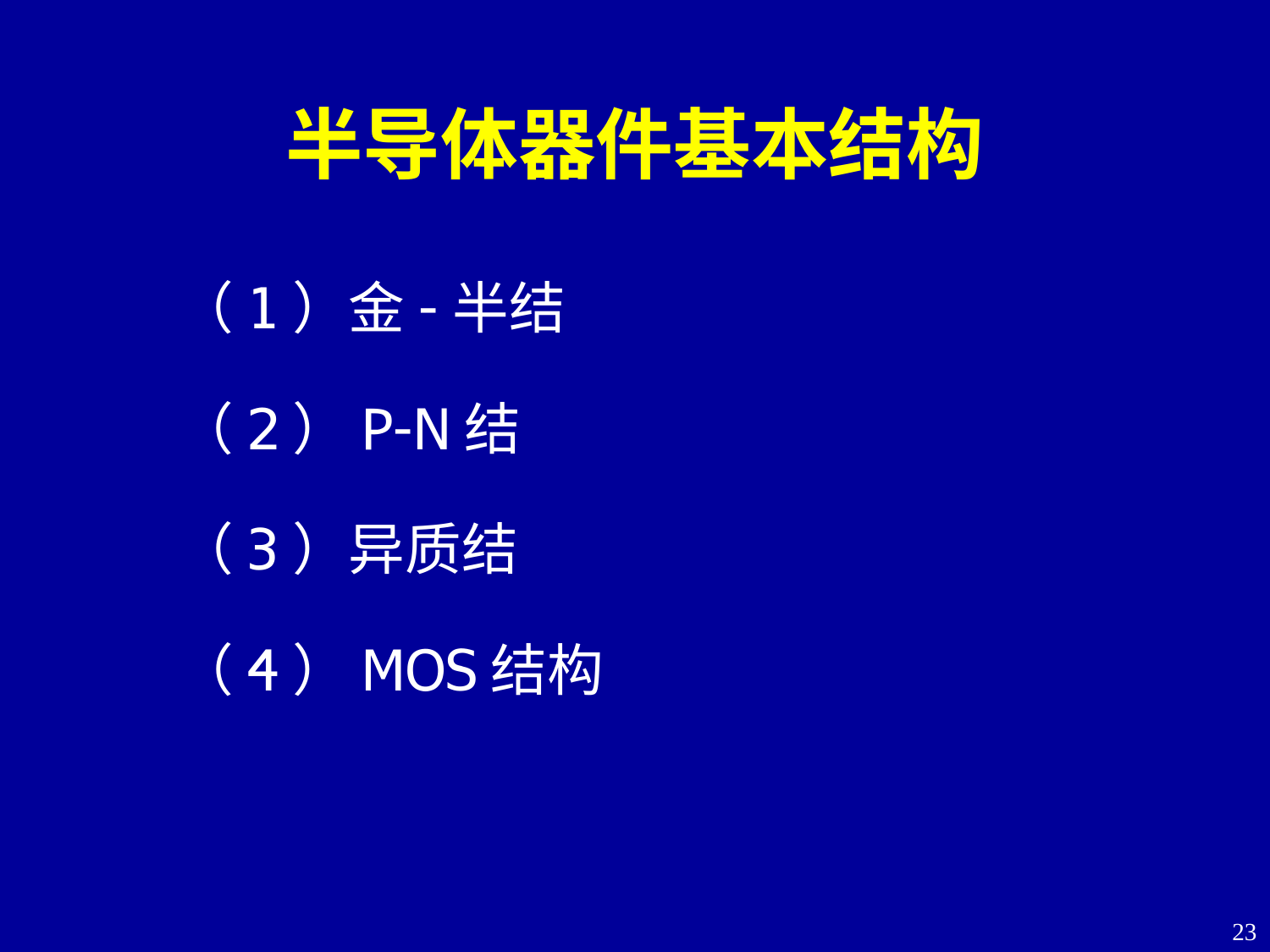

# 半导体器件基本结构
（1）金-半结
（2）P-N结
（3）异质结
（4）MOS结构
23